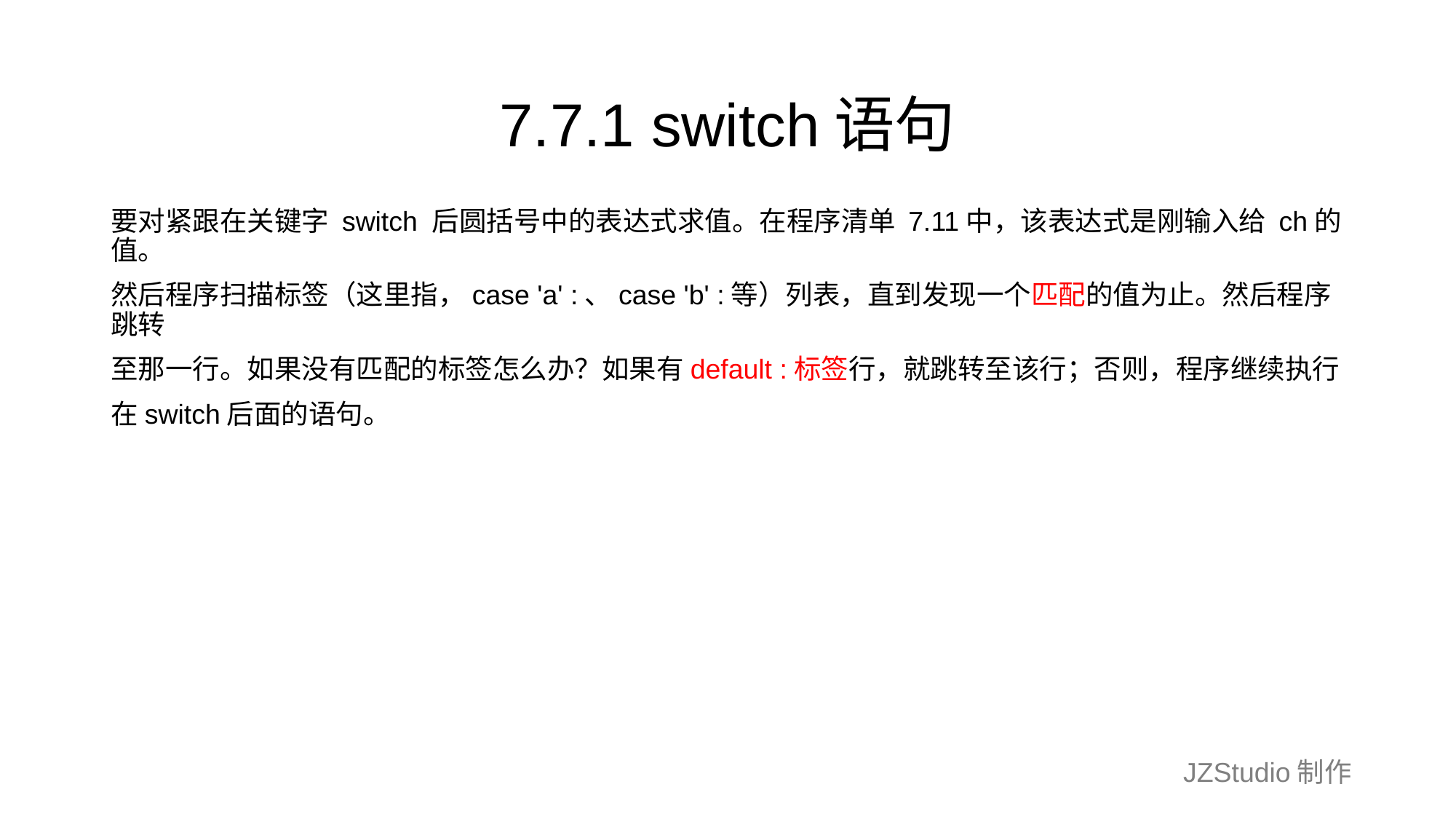

# 7.7.1 switch语句
要对紧跟在关键字 switch 后圆括号中的表达式求值。在程序清单 7.11中，该表达式是刚输入给 ch的值。
然后程序扫描标签（这里指，case 'a' :、case 'b' :等）列表，直到发现一个匹配的值为止。然后程序跳转
至那一行。如果没有匹配的标签怎么办？如果有default :标签行，就跳转至该行；否则，程序继续执行
在switch后面的语句。